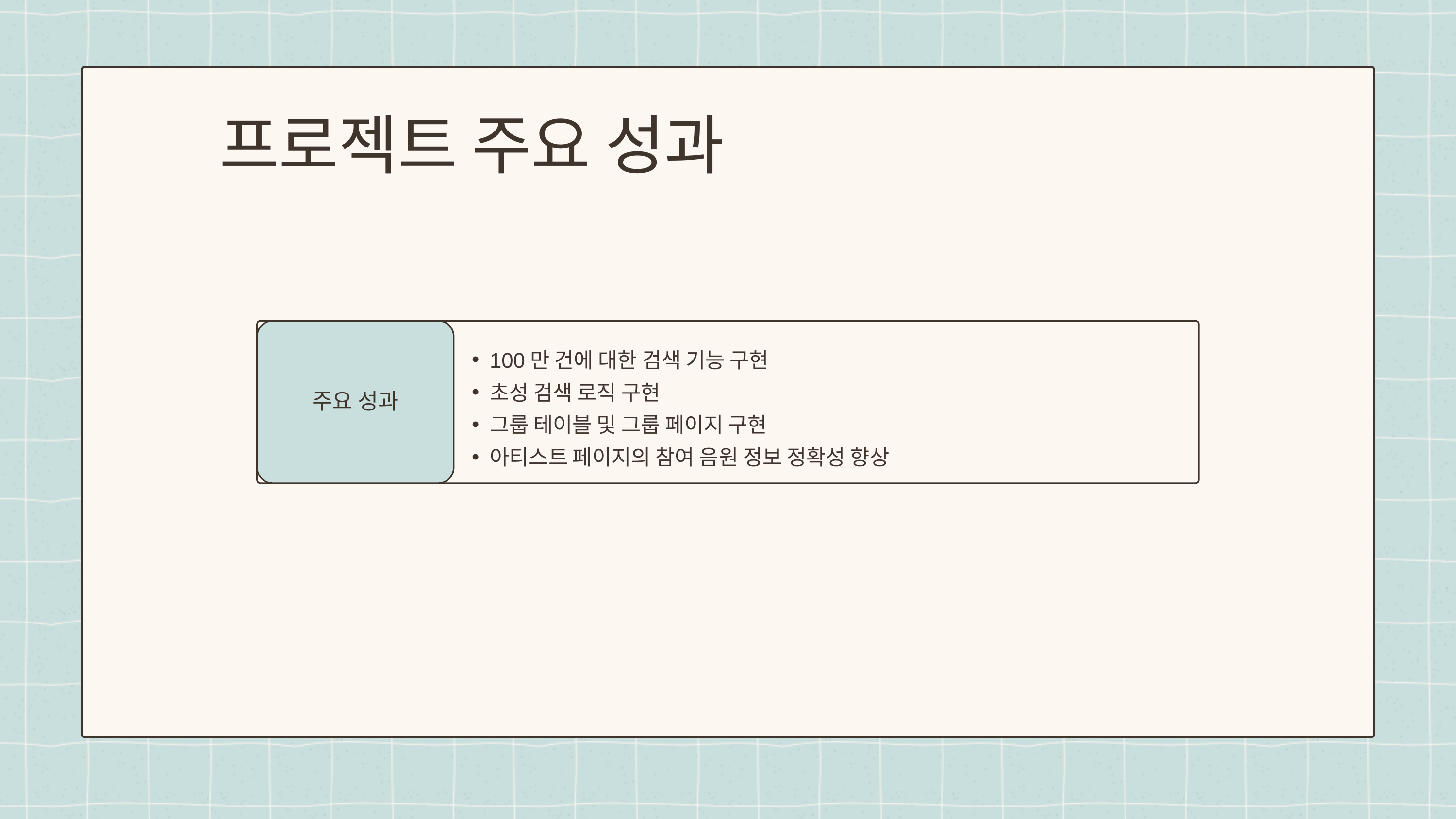

프로젝트 주요 성과

주요 성과
100만 건에 대한 검색 기능 구현
초성 검색 로직 구현
그룹 테이블 및 그룹 페이지 구현
아티스트 페이지의 참여 음원 정보 정확성 향상